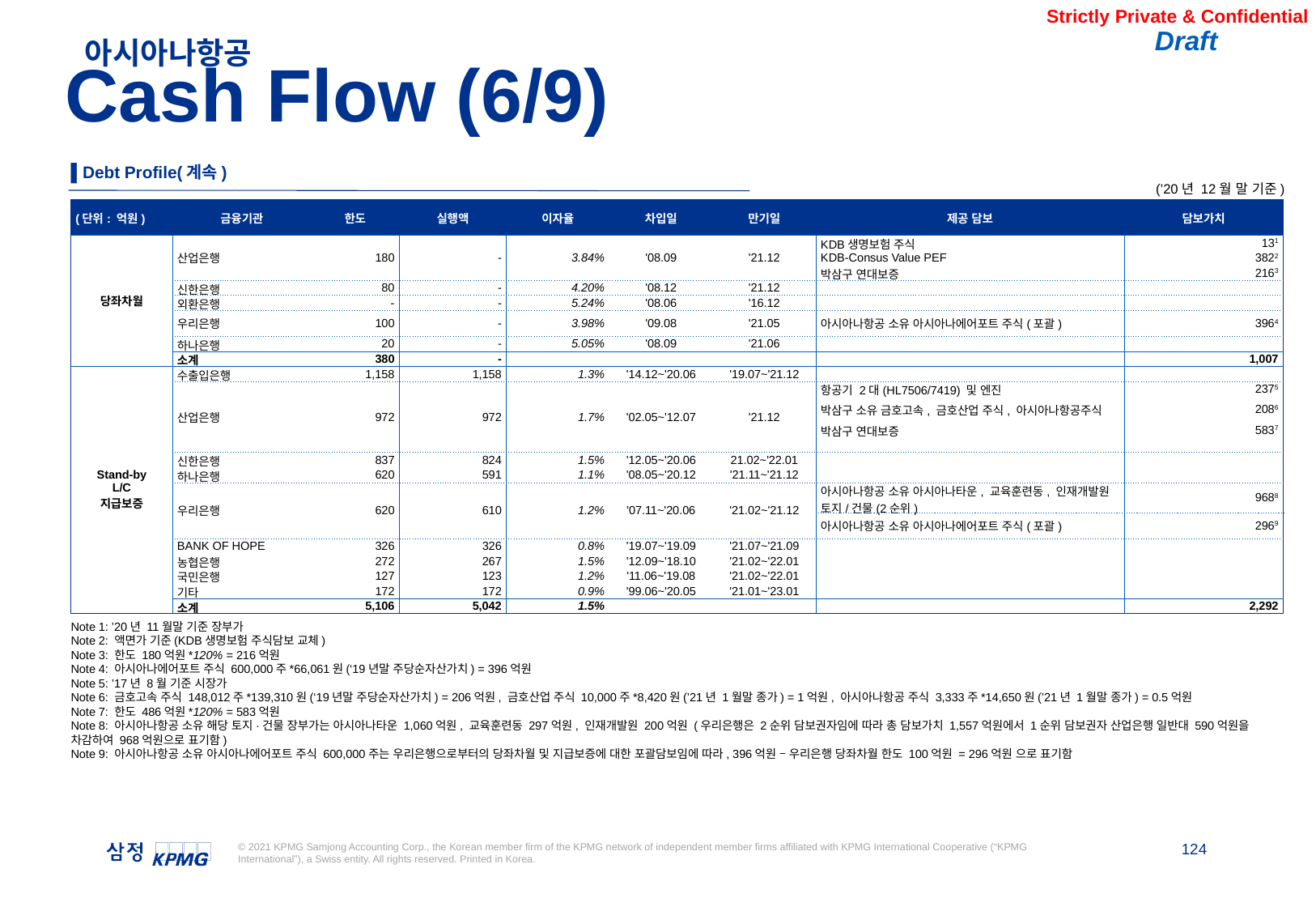

아시아나항공
Cash Flow (6/9)
▌Debt Profile(계속)

(’20년 12월 말 기준)
| (단위: 억원) | 금융기관 | 한도 | 실행액 | 이자율 | 차입일 | 만기일 | 제공 담보 | 담보가치 |
| --- | --- | --- | --- | --- | --- | --- | --- | --- |
| 당좌차월 | 산업은행 | 180 | - | 3.84% | '08.09 | '21.12 | KDB생명보험 주식 | 131 |
|  |  |  |  |  |  |  | KDB-Consus Value PEF | 3822 |
|  |  |  |  |  |  |  | 박삼구 연대보증 | 2163 |
|  | 신한은행 | 80 | - | 4.20% | '08.12 | '21.12 |  |  |
|  | 외환은행 | - | - | 5.24% | '08.06 | '16.12 |  |  |
|  | 우리은행 | 100 | - | 3.98% | '09.08 | '21.05 | 아시아나항공 소유 아시아나에어포트 주식(포괄) | 3964 |
|  | 하나은행 | 20 | - | 5.05% | '08.09 | '21.06 |  |  |
|  | 소계 | 380 | - |  |  |  |  | 1,007 |
| Stand-by L/C 지급보증 | 수출입은행 | 1,158 | 1,158 | 1.3% | '14.12~'20.06 | '19.07~'21.12 |  |  |
|  | 산업은행 | 972 | 972 | 1.7% | '02.05~'12.07 | '21.12 | 항공기 2대(HL7506/7419) 및 엔진 | 2375 |
|  |  |  |  |  |  |  | 박삼구 소유 금호고속, 금호산업 주식, 아시아나항공주식 | 2086 |
|  |  |  |  |  |  |  | 박삼구 연대보증 | 5837 |
|  |  |  |  |  |  |  |  |  |
|  | 신한은행 | 837 | 824 | 1.5% | '12.05~'20.06 | 21.02~'22.01 |  |  |
|  | 하나은행 | 620 | 591 | 1.1% | '08.05~'20.12 | '21.11~'21.12 |  |  |
|  | 우리은행 | 620 | 610 | 1.2% | '07.11~'20.06 | '21.02~'21.12 | 아시아나항공 소유 아시아나타운, 교육훈련동, 인재개발원 토지/건물(2순위) | 9688 |
|  |  |  |  |  |  |  | 아시아나항공 소유 아시아나에어포트 주식(포괄) | 2969 |
|  | BANK OF HOPE | 326 | 326 | 0.8% | '19.07~'19.09 | '21.07~'21.09 |  |  |
|  | 농협은행 | 272 | 267 | 1.5% | '12.09~'18.10 | '21.02~'22.01 |  |  |
|  | 국민은행 | 127 | 123 | 1.2% | '11.06~'19.08 | '21.02~'22.01 |  |  |
|  | 기타 | 172 | 172 | 0.9% | '99.06~'20.05 | '21.01~'23.01 |  |  |
|  | 소계 | 5,106 | 5,042 | 1.5% |  |  |  | 2,292 |
Note 1: ’20년 11월말 기준 장부가
Note 2: 액면가 기준(KDB생명보험 주식담보 교체)
Note 3: 한도 180억원*120% = 216억원
Note 4: 아시아나에어포트 주식 600,000주*66,061원(‘19년말 주당순자산가치) = 396억원
Note 5: ’17년 8월 기준 시장가
Note 6: 금호고속 주식 148,012주*139,310원(‘19년말 주당순자산가치) = 206억원, 금호산업 주식 10,000주*8,420원(’21년 1월말 종가) = 1억원, 아시아나항공 주식 3,333주*14,650원(’21년 1월말 종가) = 0.5억원
Note 7: 한도 486억원*120% = 583억원
Note 8: 아시아나항공 소유 해당 토지·건물 장부가는 아시아나타운 1,060억원, 교육훈련동 297억원, 인재개발원 200억원 (우리은행은 2순위 담보권자임에 따라 총 담보가치 1,557억원에서 1순위 담보권자 산업은행 일반대 590억원을 차감하여 968억원으로 표기함)
Note 9: 아시아나항공 소유 아시아나에어포트 주식 600,000주는 우리은행으로부터의 당좌차월 및 지급보증에 대한 포괄담보임에 따라, 396억원 – 우리은행 당좌차월 한도 100억원 = 296억원 으로 표기함